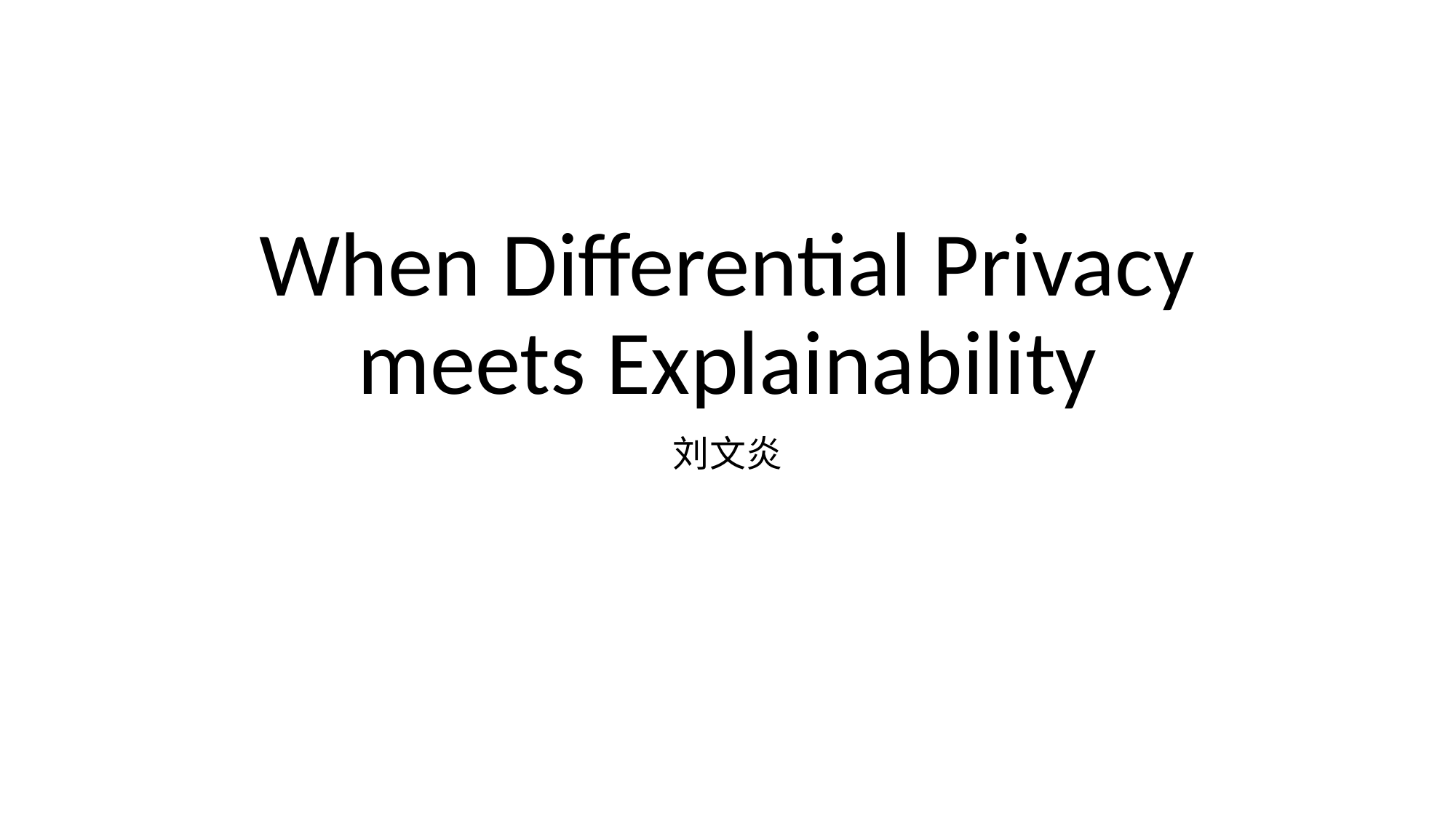

# When Differential Privacy meets Explainability
刘文炎